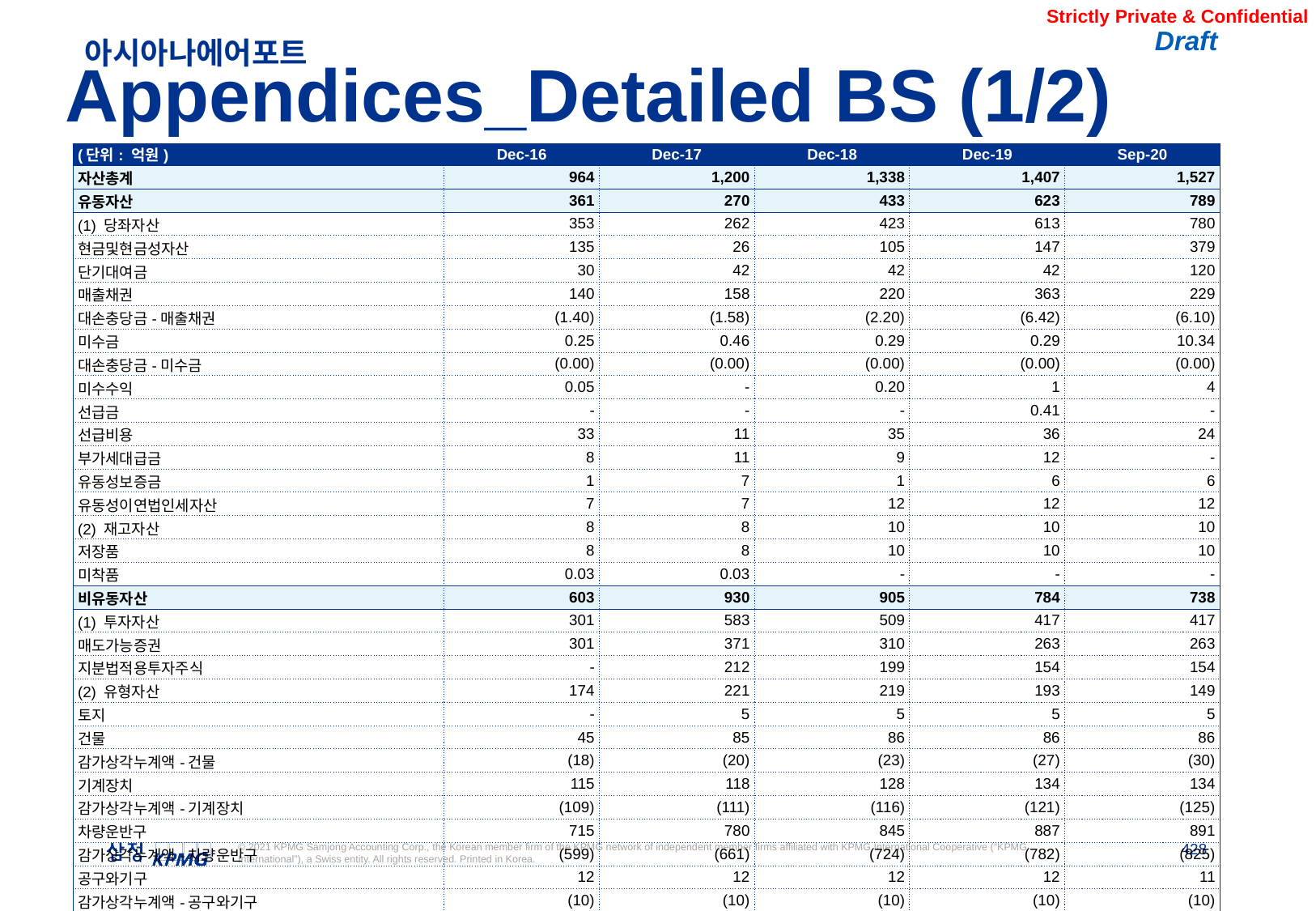

아시아나에어포트
Appendices_Detailed BS (1/2)
| (단위: 억원) | Dec-16 | Dec-17 | Dec-18 | Dec-19 | Sep-20 |
| --- | --- | --- | --- | --- | --- |
| 자산총계 | 964 | 1,200 | 1,338 | 1,407 | 1,527 |
| 유동자산 | 361 | 270 | 433 | 623 | 789 |
| (1) 당좌자산 | 353 | 262 | 423 | 613 | 780 |
| 현금및현금성자산 | 135 | 26 | 105 | 147 | 379 |
| 단기대여금 | 30 | 42 | 42 | 42 | 120 |
| 매출채권 | 140 | 158 | 220 | 363 | 229 |
| 대손충당금-매출채권 | (1.40) | (1.58) | (2.20) | (6.42) | (6.10) |
| 미수금 | 0.25 | 0.46 | 0.29 | 0.29 | 10.34 |
| 대손충당금-미수금 | (0.00) | (0.00) | (0.00) | (0.00) | (0.00) |
| 미수수익 | 0.05 | - | 0.20 | 1 | 4 |
| 선급금 | - | - | - | 0.41 | - |
| 선급비용 | 33 | 11 | 35 | 36 | 24 |
| 부가세대급금 | 8 | 11 | 9 | 12 | - |
| 유동성보증금 | 1 | 7 | 1 | 6 | 6 |
| 유동성이연법인세자산 | 7 | 7 | 12 | 12 | 12 |
| (2) 재고자산 | 8 | 8 | 10 | 10 | 10 |
| 저장품 | 8 | 8 | 10 | 10 | 10 |
| 미착품 | 0.03 | 0.03 | - | - | - |
| 비유동자산 | 603 | 930 | 905 | 784 | 738 |
| (1) 투자자산 | 301 | 583 | 509 | 417 | 417 |
| 매도가능증권 | 301 | 371 | 310 | 263 | 263 |
| 지분법적용투자주식 | - | 212 | 199 | 154 | 154 |
| (2) 유형자산 | 174 | 221 | 219 | 193 | 149 |
| 토지 | - | 5 | 5 | 5 | 5 |
| 건물 | 45 | 85 | 86 | 86 | 86 |
| 감가상각누계액-건물 | (18) | (20) | (23) | (27) | (30) |
| 기계장치 | 115 | 118 | 128 | 134 | 134 |
| 감가상각누계액-기계장치 | (109) | (111) | (116) | (121) | (125) |
| 차량운반구 | 715 | 780 | 845 | 887 | 891 |
| 감가상각누계액-차량운반구 | (599) | (661) | (724) | (782) | (825) |
| 공구와기구 | 12 | 12 | 12 | 12 | 11 |
| 감가상각누계액-공구와기구 | (10) | (10) | (10) | (10) | (10) |
| 구축물 | 1 | 1 | 1 | 1 | 1 |
| 감가상각누계액-구축물 | (1) | (1) | (1) | (1) | (1) |